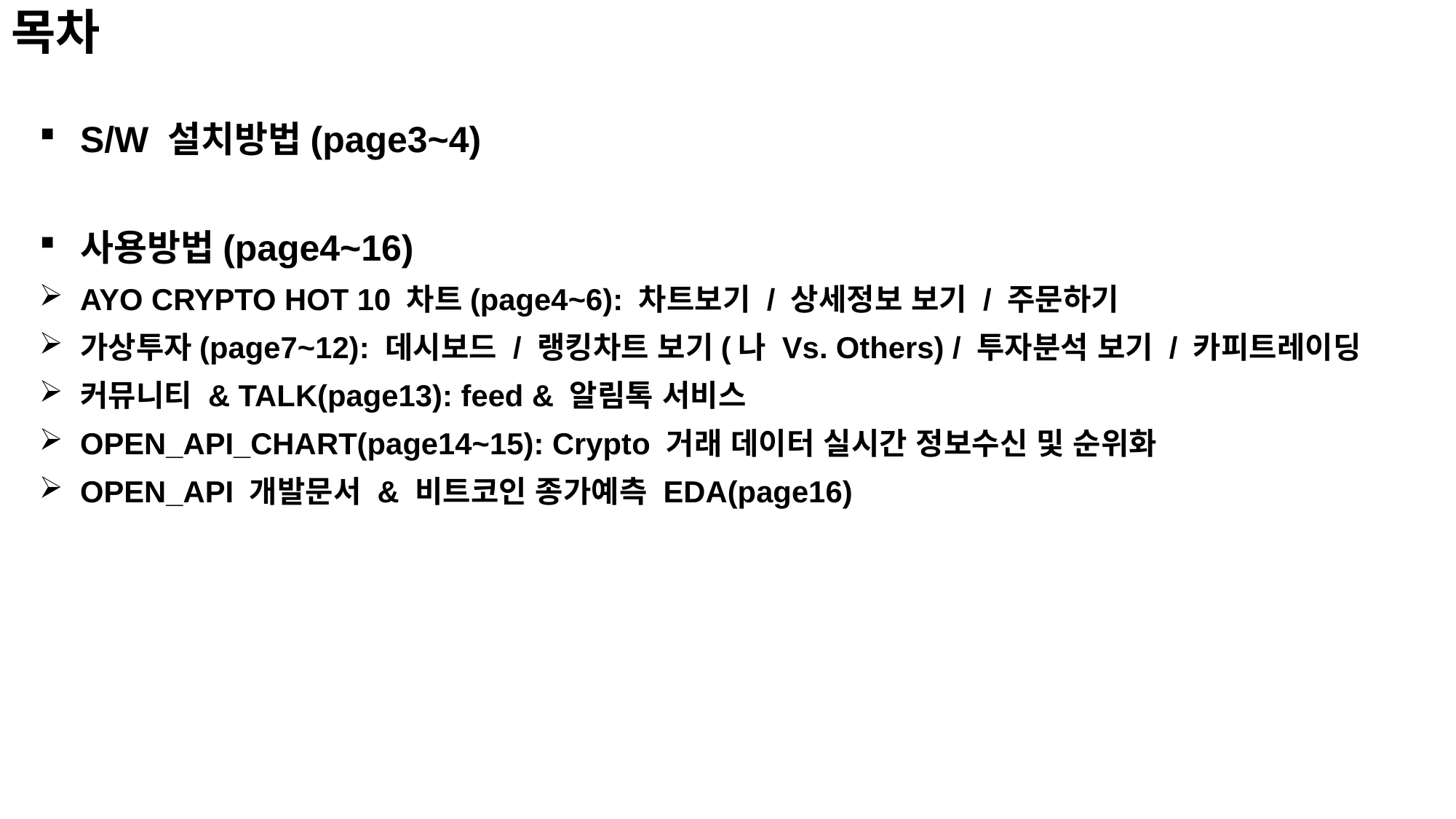

# 목차
S/W 설치방법(page3~4)

사용방법(page4~16)
AYO CRYPTO HOT 10 차트(page4~6): 차트보기 / 상세정보 보기 / 주문하기
가상투자(page7~12): 데시보드 / 랭킹차트 보기(나 Vs. Others) / 투자분석 보기 / 카피트레이딩
커뮤니티 & TALK(page13): feed & 알림톡 서비스
OPEN_API_CHART(page14~15): Crypto 거래 데이터 실시간 정보수신 및 순위화
OPEN_API 개발문서 & 비트코인 종가예측 EDA(page16)